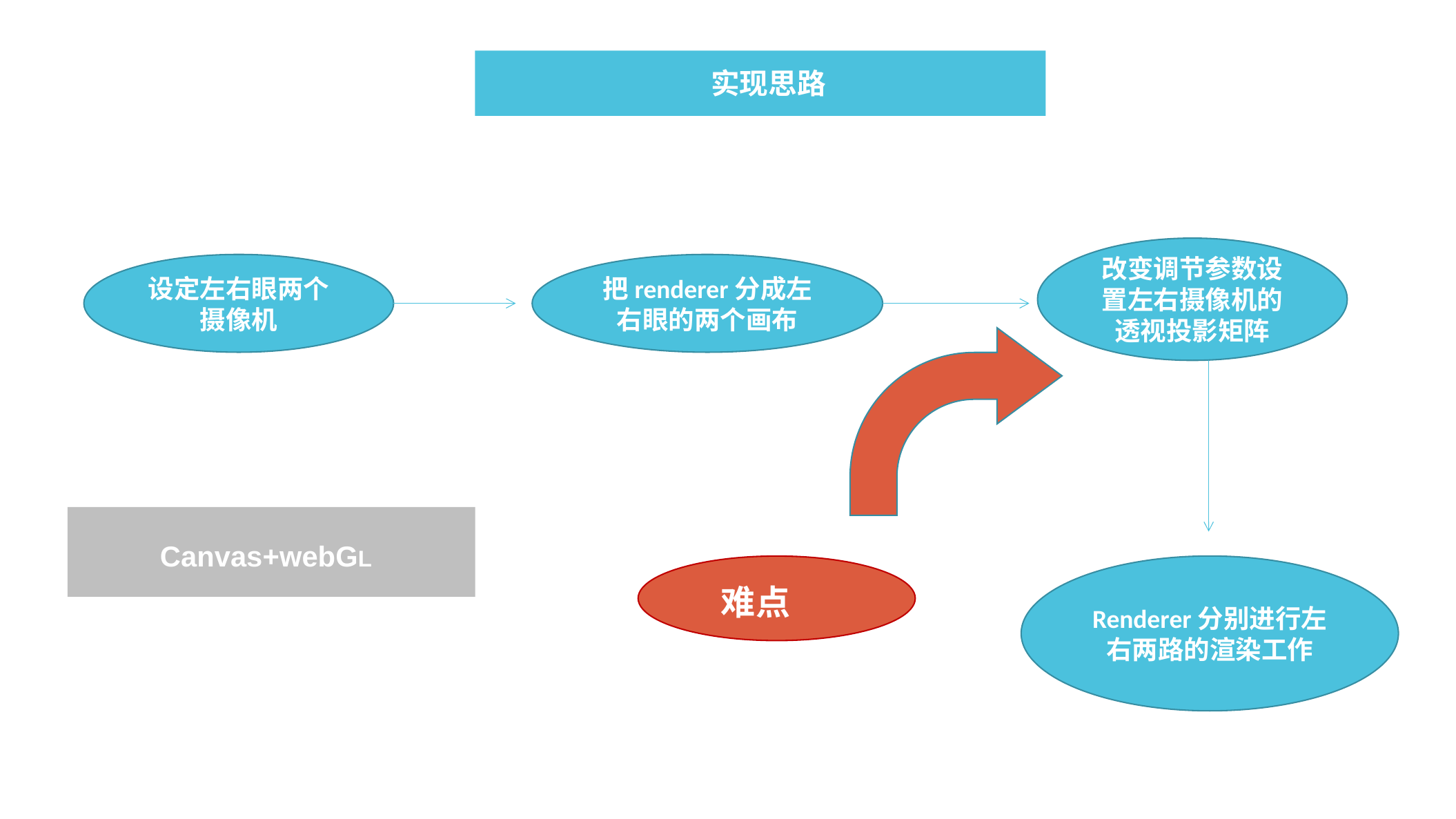

实现思路
改变调节参数设置左右摄像机的透视投影矩阵
设定左右眼两个摄像机
把renderer分成左右眼的两个画布

Canvas+webGL

Renderer分别进行左右两路的渲染工作
难点